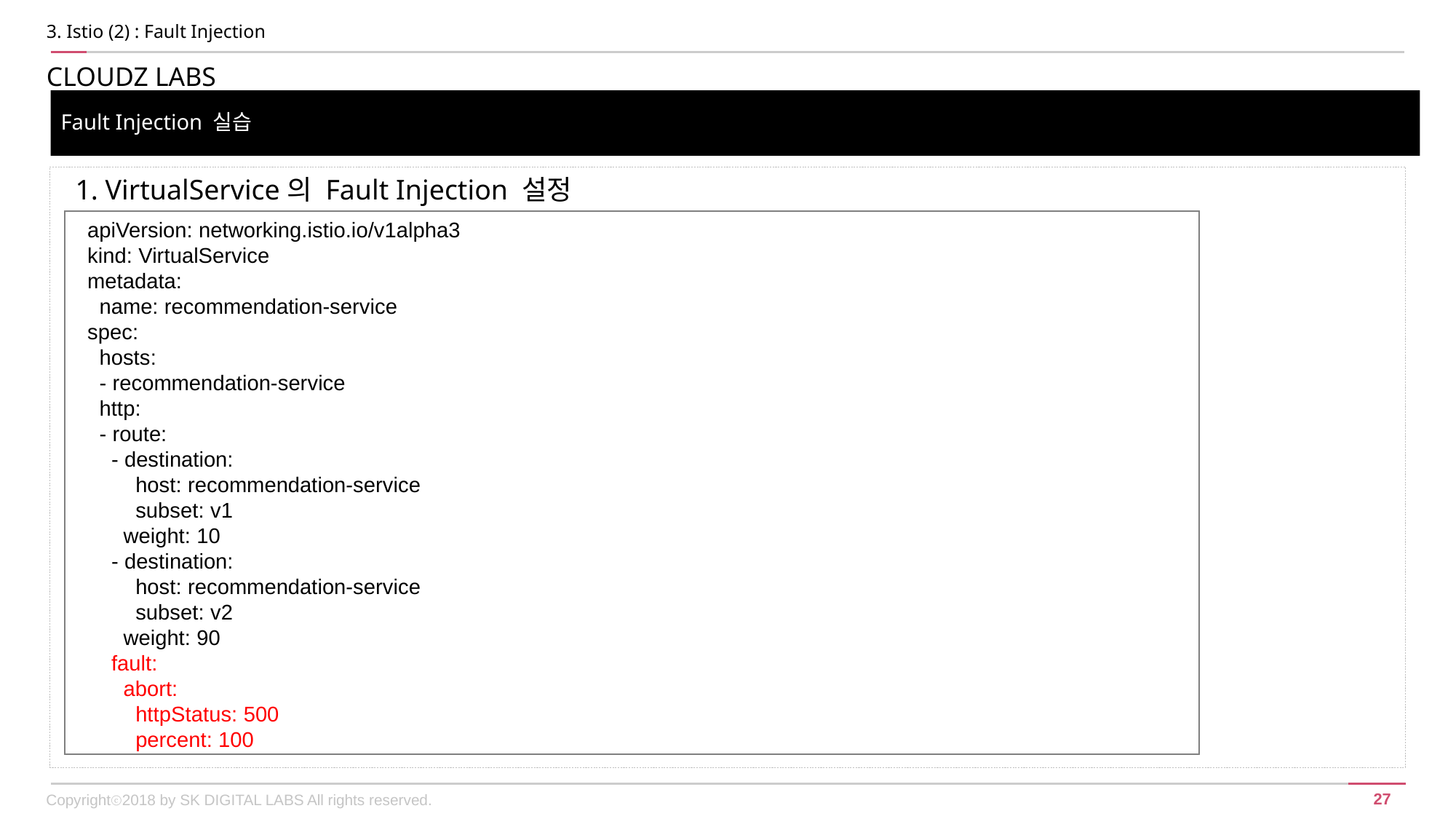

3. Istio (2) : Fault Injection

CLOUDZ LABS
Fault Injection 실습
1. VirtualService의 Fault Injection 설정
apiVersion: networking.istio.io/v1alpha3
kind: VirtualService
metadata:
  name: recommendation-service
spec:
  hosts:
  - recommendation-service
  http:
  - route:
    - destination:
        host: recommendation-service
        subset: v1
      weight: 10
    - destination:
        host: recommendation-service
        subset: v2
      weight: 90
    fault:
      abort:
        httpStatus: 500
        percent: 100

Copyrightⓒ2018 by SK DIGITAL LABS All rights reserved.